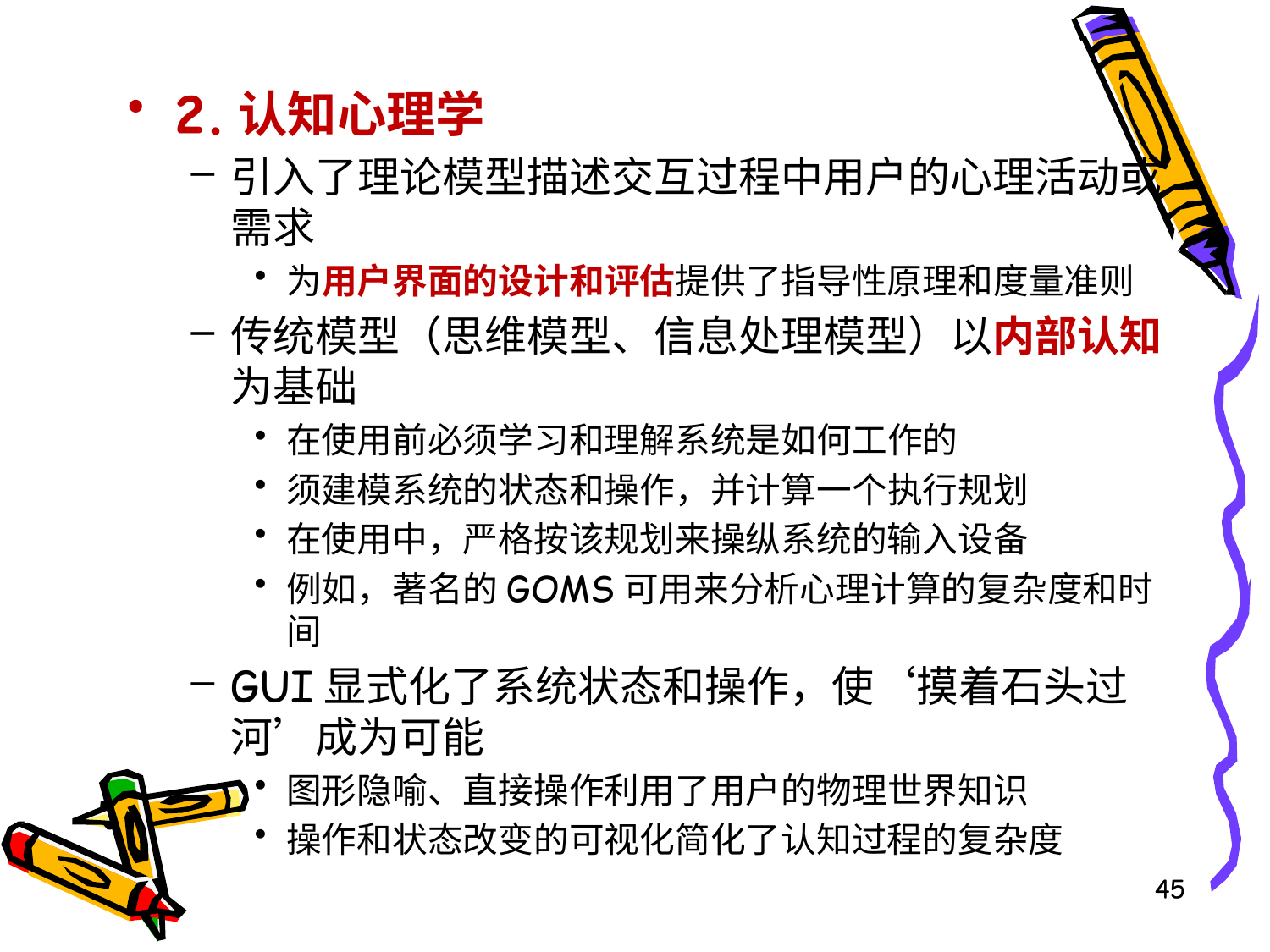

2.认知心理学
引入了理论模型描述交互过程中用户的心理活动或需求
为用户界面的设计和评估提供了指导性原理和度量准则
传统模型（思维模型、信息处理模型）以内部认知为基础
在使用前必须学习和理解系统是如何工作的
须建模系统的状态和操作，并计算一个执行规划
在使用中，严格按该规划来操纵系统的输入设备
例如，著名的GOMS可用来分析心理计算的复杂度和时间
GUI显式化了系统状态和操作，使‘摸着石头过河’成为可能
图形隐喻、直接操作利用了用户的物理世界知识
操作和状态改变的可视化简化了认知过程的复杂度

45